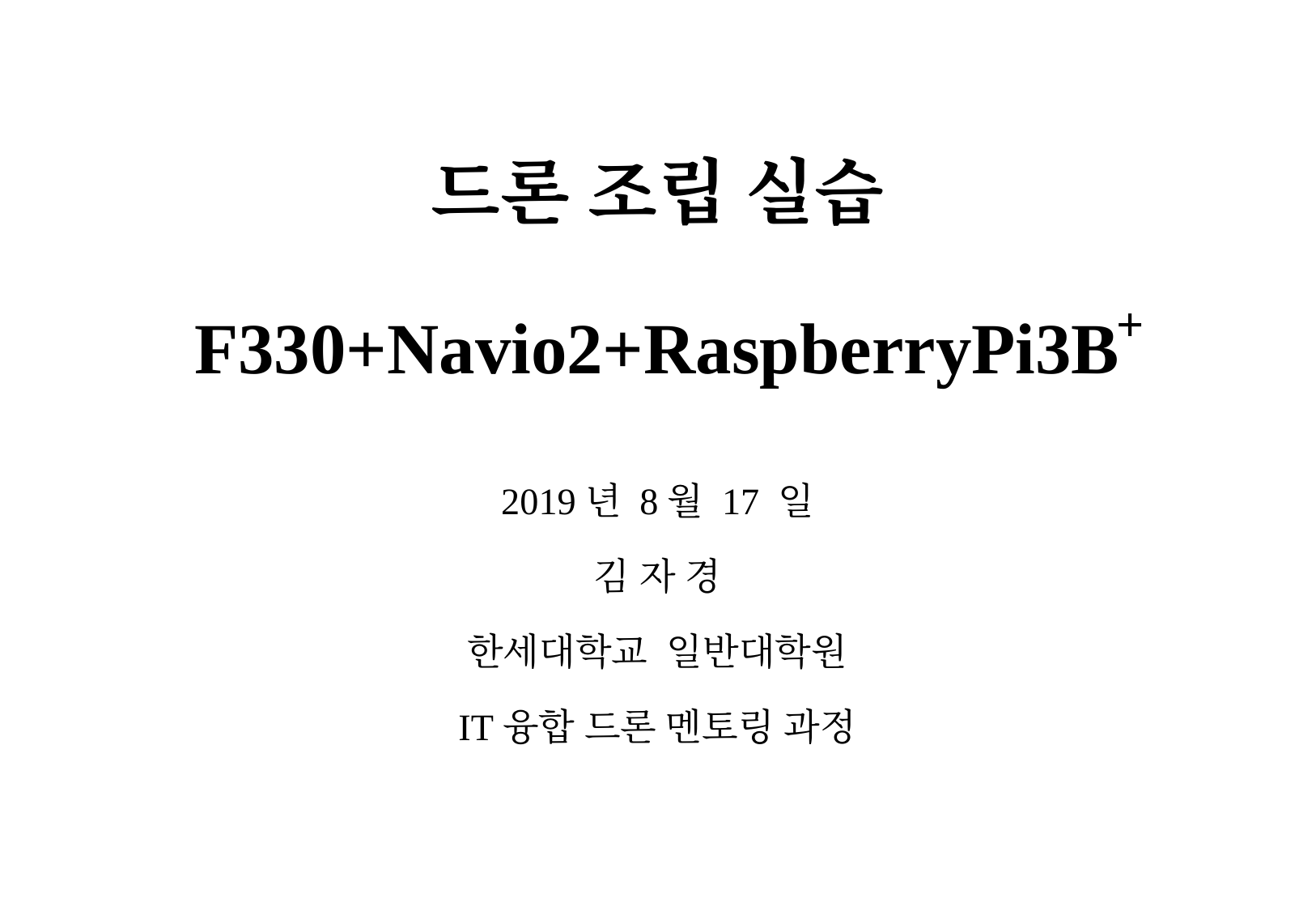

# 드론 조립 실습 F330+Navio2+RaspberryPi3B
+
2019년 8월 17 일
김 자 경
한세대학교  일반대학원
IT융합 드론 멘토링 과정